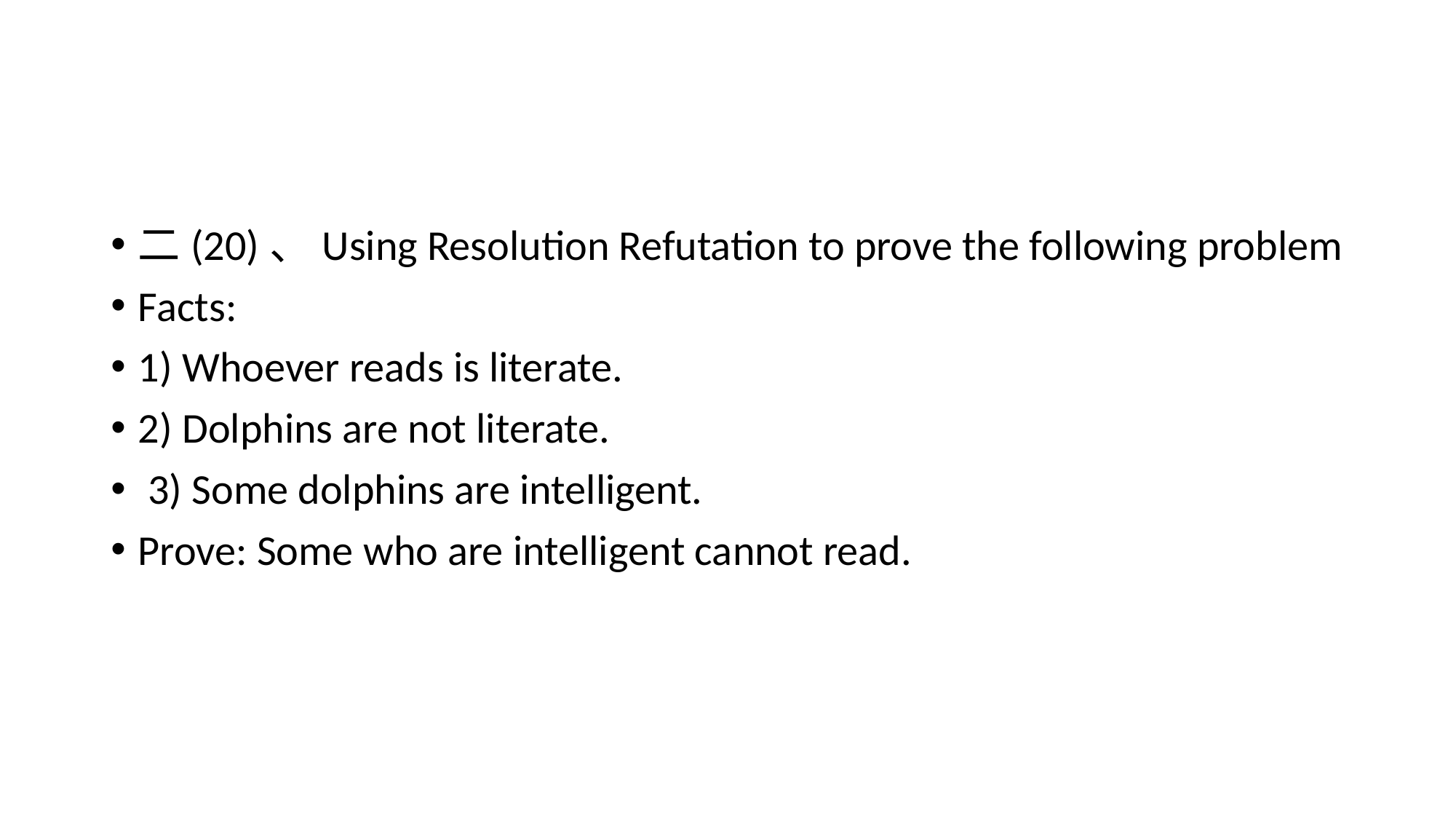

#
二(20)、Using Resolution Refutation to prove the following problem
Facts:
1) Whoever reads is literate.
2) Dolphins are not literate.
 3) Some dolphins are intelligent.
Prove: Some who are intelligent cannot read.